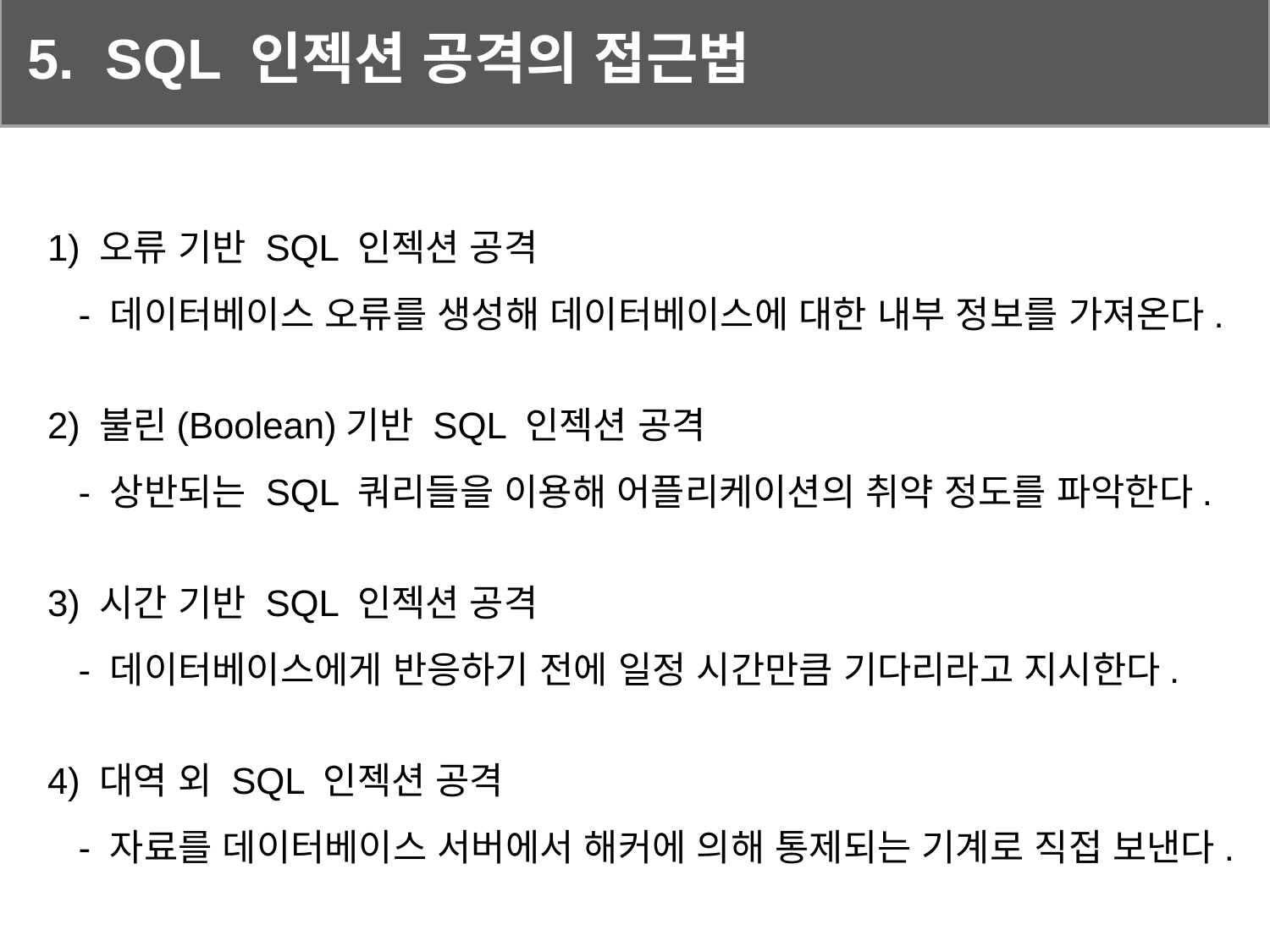

5.  SQL 인젝션 공격의 접근법
1) 오류 기반 SQL 인젝션 공격
   - 데이터베이스 오류를 생성해 데이터베이스에 대한 내부 정보를 가져온다.

2) 불린(Boolean)기반 SQL 인젝션 공격
   - 상반되는 SQL 쿼리들을 이용해 어플리케이션의 취약 정도를 파악한다.

3) 시간 기반 SQL 인젝션 공격
   - 데이터베이스에게 반응하기 전에 일정 시간만큼 기다리라고 지시한다.

4) 대역 외 SQL 인젝션 공격
   - 자료를 데이터베이스 서버에서 해커에 의해 통제되는 기계로 직접 보낸다.